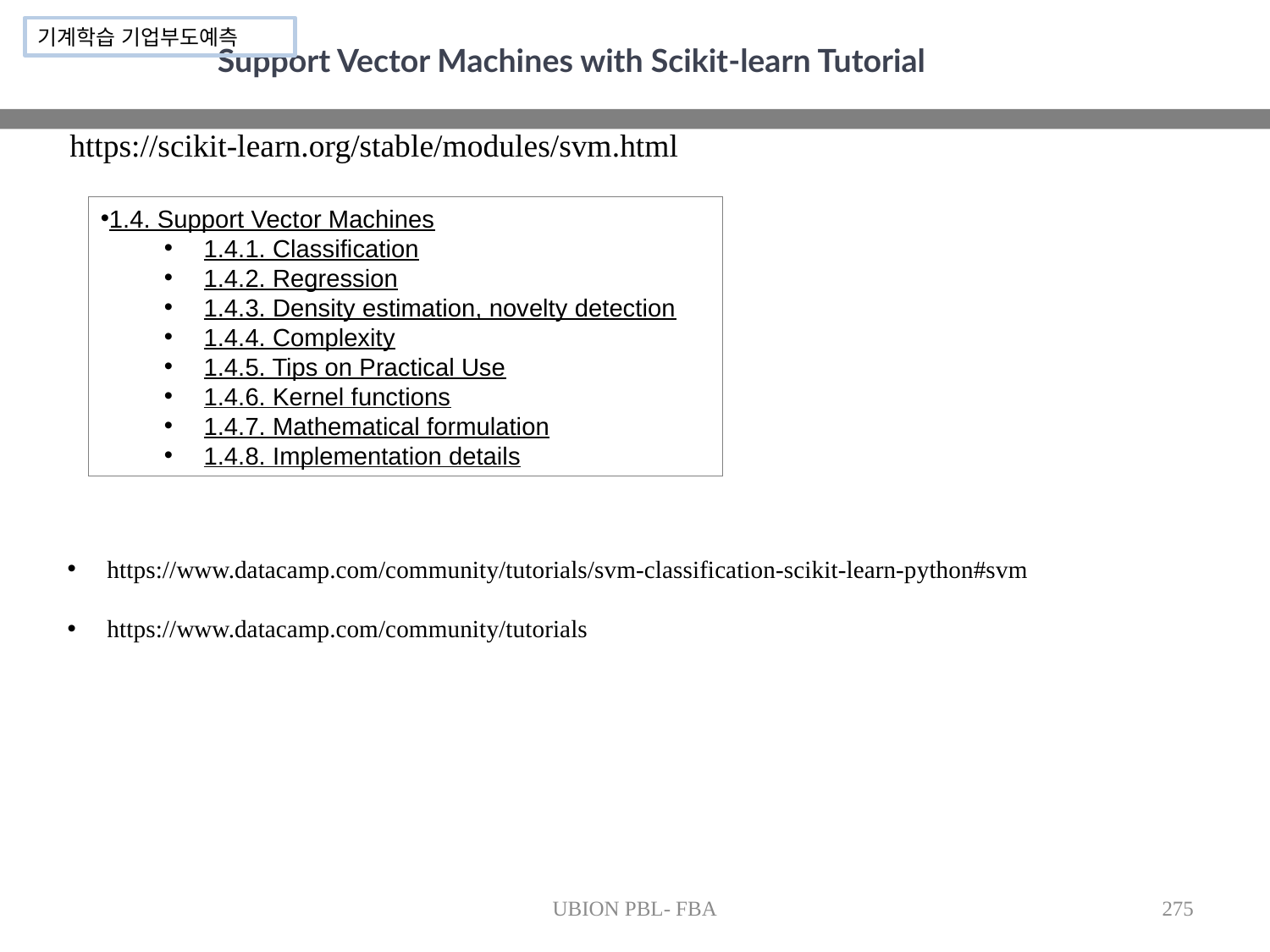

기계학습 기업부도예측
Support Vector Machines with Scikit-learn Tutorial

https://scikit-learn.org/stable/modules/svm.html
1.4. Support Vector Machines
1.4.1. Classification
1.4.2. Regression
1.4.3. Density estimation, novelty detection
1.4.4. Complexity
1.4.5. Tips on Practical Use
1.4.6. Kernel functions
1.4.7. Mathematical formulation
1.4.8. Implementation details
https://www.datacamp.com/community/tutorials/svm-classification-scikit-learn-python#svm
https://www.datacamp.com/community/tutorials
UBION PBL- FBA
275